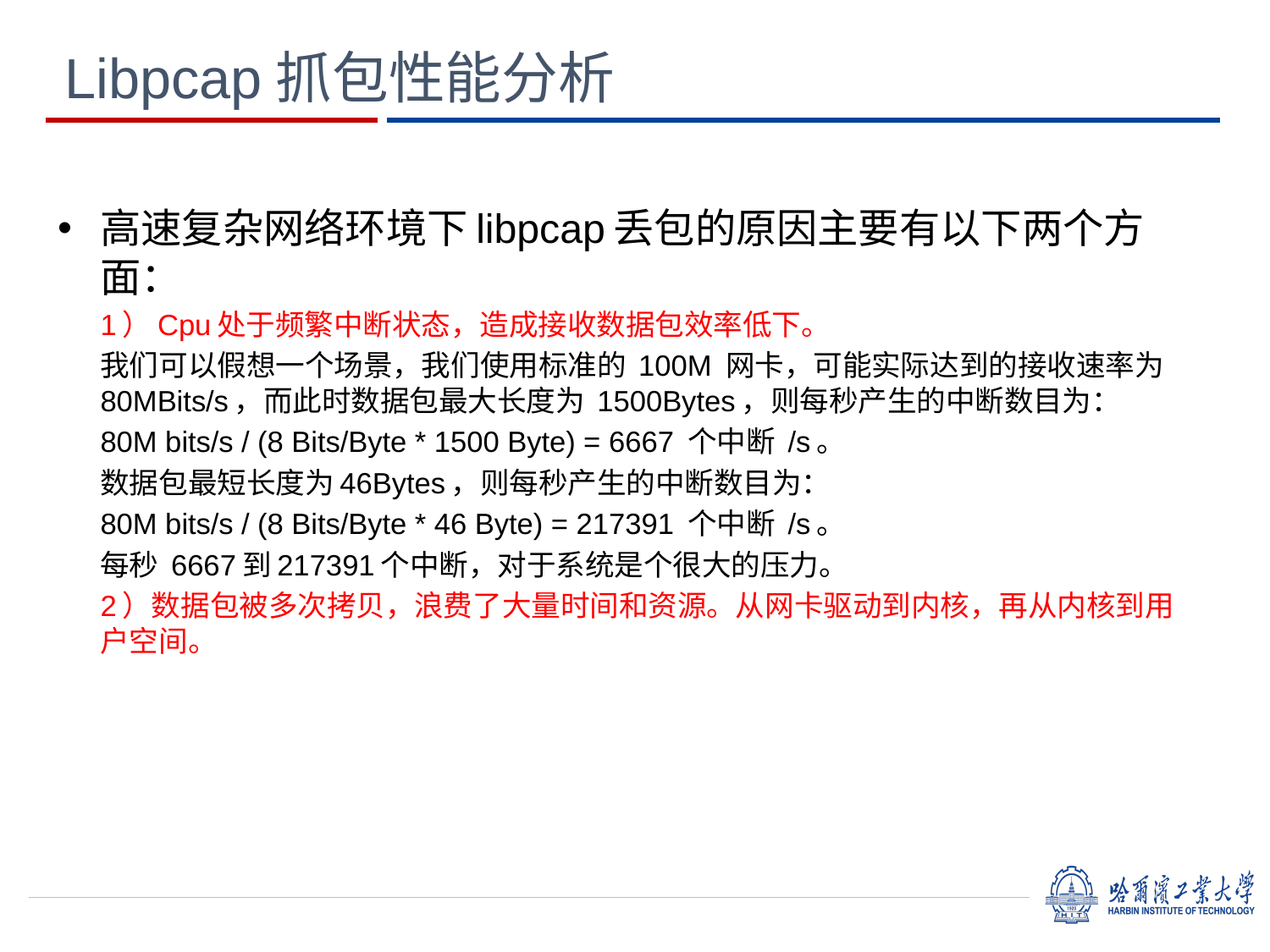

Libpcap抓包性能分析
高速复杂网络环境下libpcap丢包的原因主要有以下两个方面：
	1）Cpu处于频繁中断状态，造成接收数据包效率低下。
		我们可以假想一个场景，我们使用标准的 100M 网卡，可能实际达到的接收速率为 80MBits/s，而此时数据包最大长度为 1500Bytes，则每秒产生的中断数目为：
		80M bits/s / (8 Bits/Byte * 1500 Byte) = 6667 个中断 /s。
	数据包最短长度为46Bytes，则每秒产生的中断数目为：
		80M bits/s / (8 Bits/Byte * 46 Byte) = 217391 个中断 /s。
	每秒 6667到217391个中断，对于系统是个很大的压力。
	2）数据包被多次拷贝，浪费了大量时间和资源。从网卡驱动到内核，再从内核到用户空间。

# 15